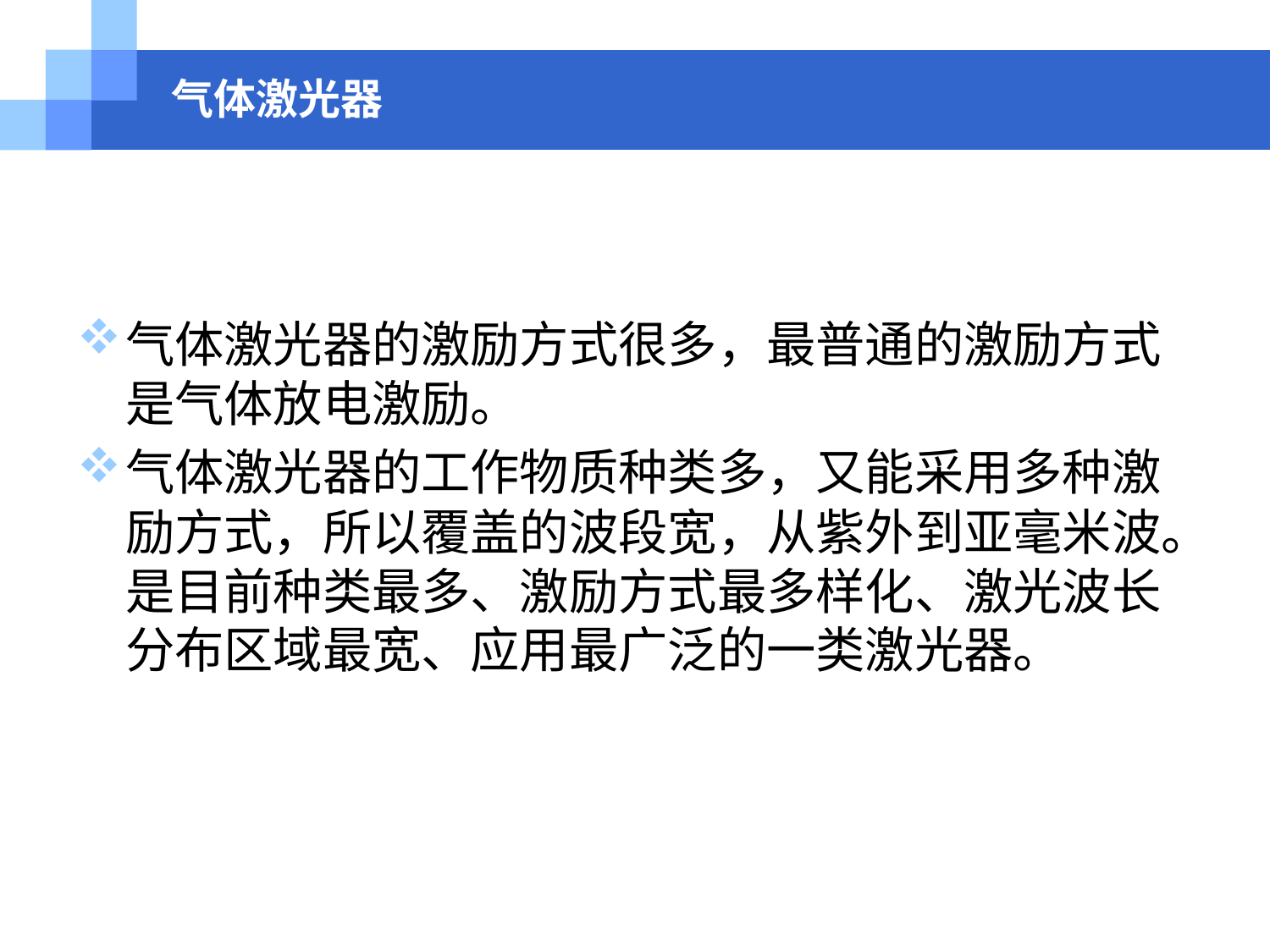

# 气体激光器
气体激光器的激励方式很多，最普通的激励方式是气体放电激励。
气体激光器的工作物质种类多，又能采用多种激励方式，所以覆盖的波段宽，从紫外到亚毫米波。是目前种类最多、激励方式最多样化、激光波长分布区域最宽、应用最广泛的一类激光器。